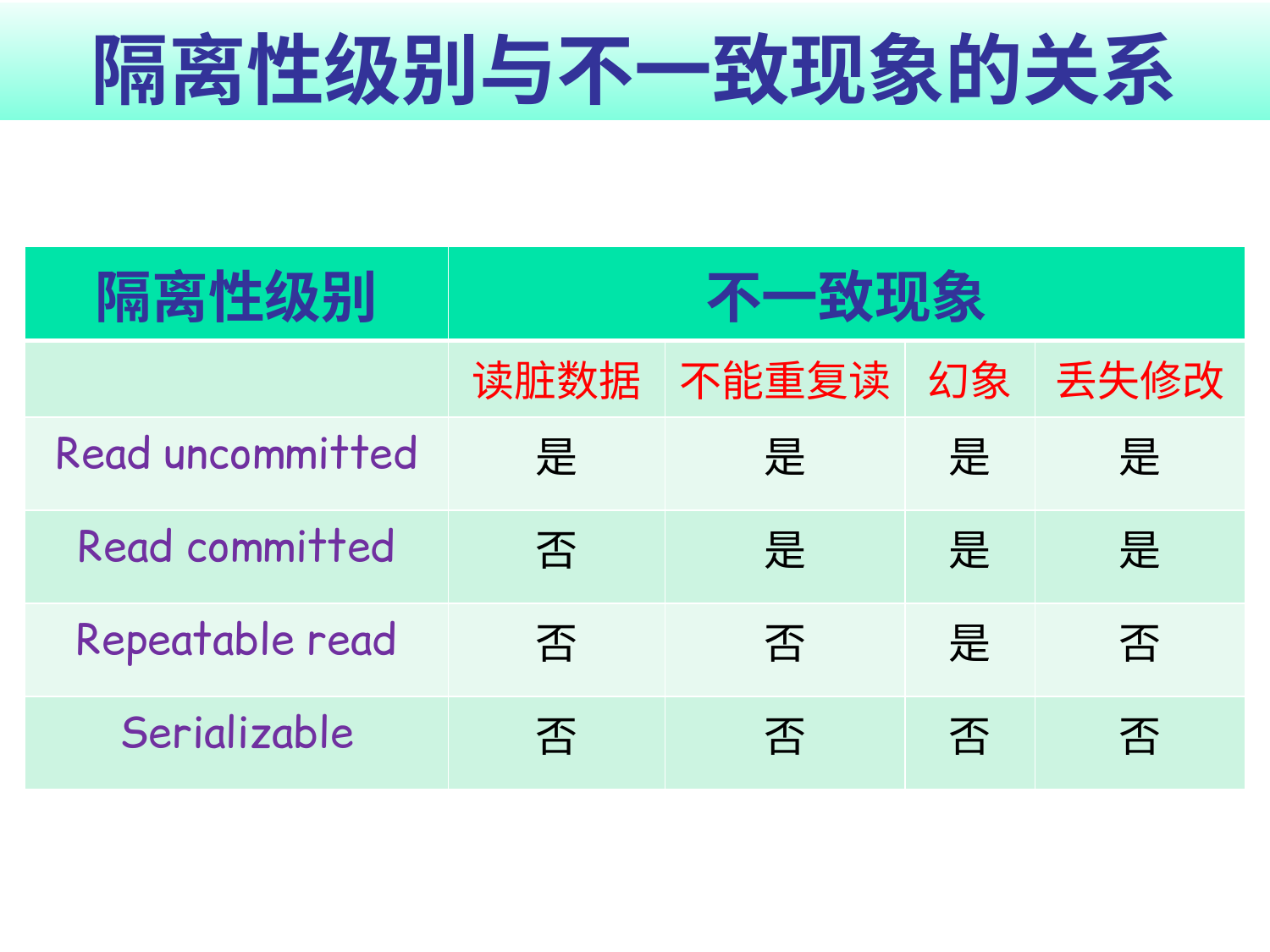

# 隔离性级别与不一致现象的关系
| 隔离性级别 | 不一致现象 |  |  |  |
| --- | --- | --- | --- | --- |
|  | 读脏数据 | 不能重复读 | 幻象 | 丢失修改 |
| Read uncommitted | 是 | 是 | 是 | 是 |
| Read committed | 否 | 是 | 是 | 是 |
| Repeatable read | 否 | 否 | 是 | 否 |
| Serializable | 否 | 否 | 否 | 否 |